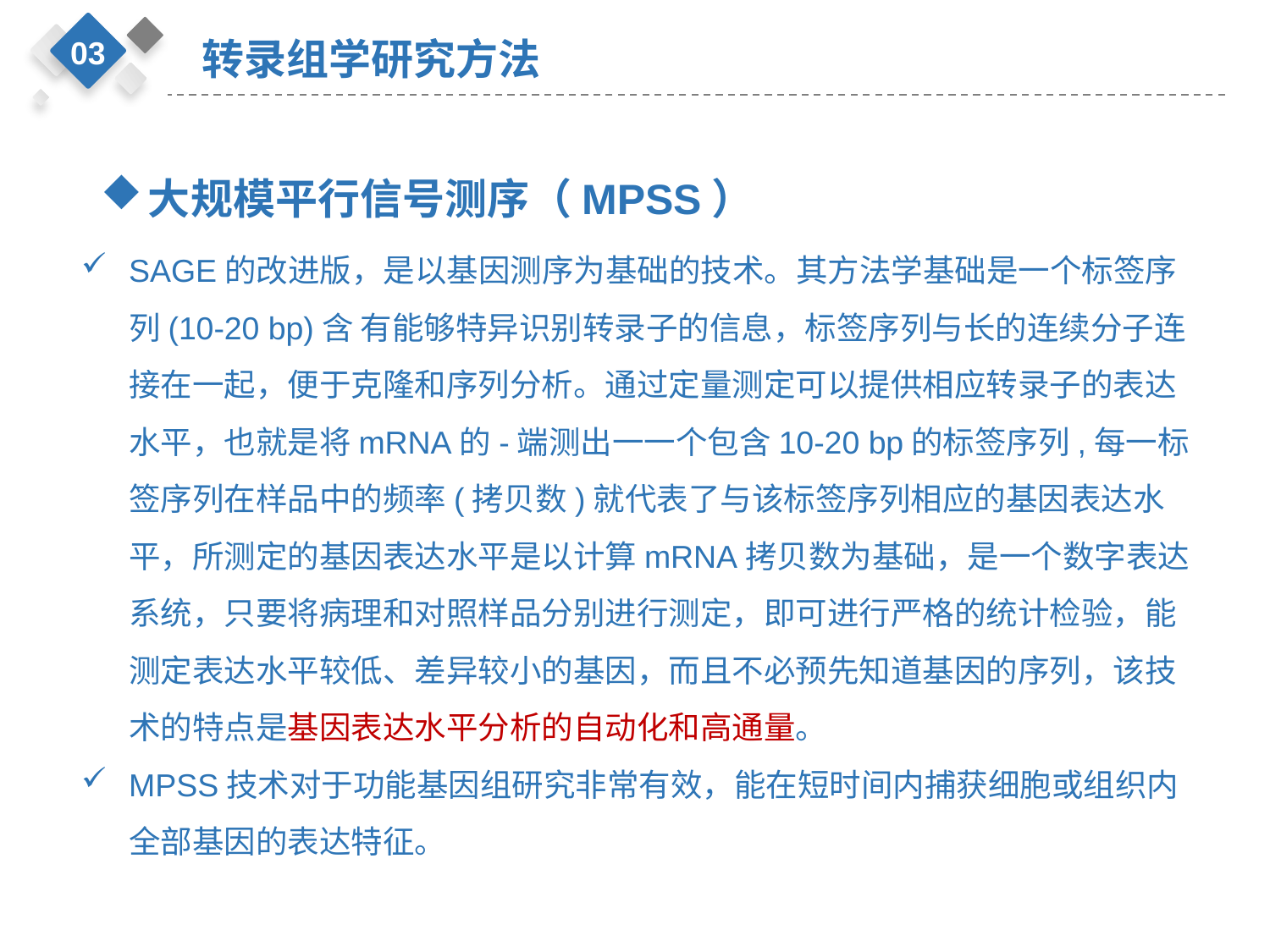

03

转录组学研究方法
大规模平行信号测序（MPSS）

SAGE的改进版，是以基因测序为基础的技术。其方法学基础是一个标签序列(10-20 bp)含 有能够特异识别转录子的信息，标签序列与长的连续分子连接在一起，便于克隆和序列分析。通过定量测定可以提供相应转录子的表达水平，也就是将mRNA的-端测出一一个包含10-20 bp的标签序列,每一标签序列在样品中的频率(拷贝数)就代表了与该标签序列相应的基因表达水平，所测定的基因表达水平是以计算mRNA拷贝数为基础，是一个数字表达系统，只要将病理和对照样品分别进行测定，即可进行严格的统计检验，能测定表达水平较低、差异较小的基因，而且不必预先知道基因的序列，该技术的特点是基因表达水平分析的自动化和高通量。
MPSS技术对于功能基因组研究非常有效，能在短时间内捕获细胞或组织内全部基因的表达特征。